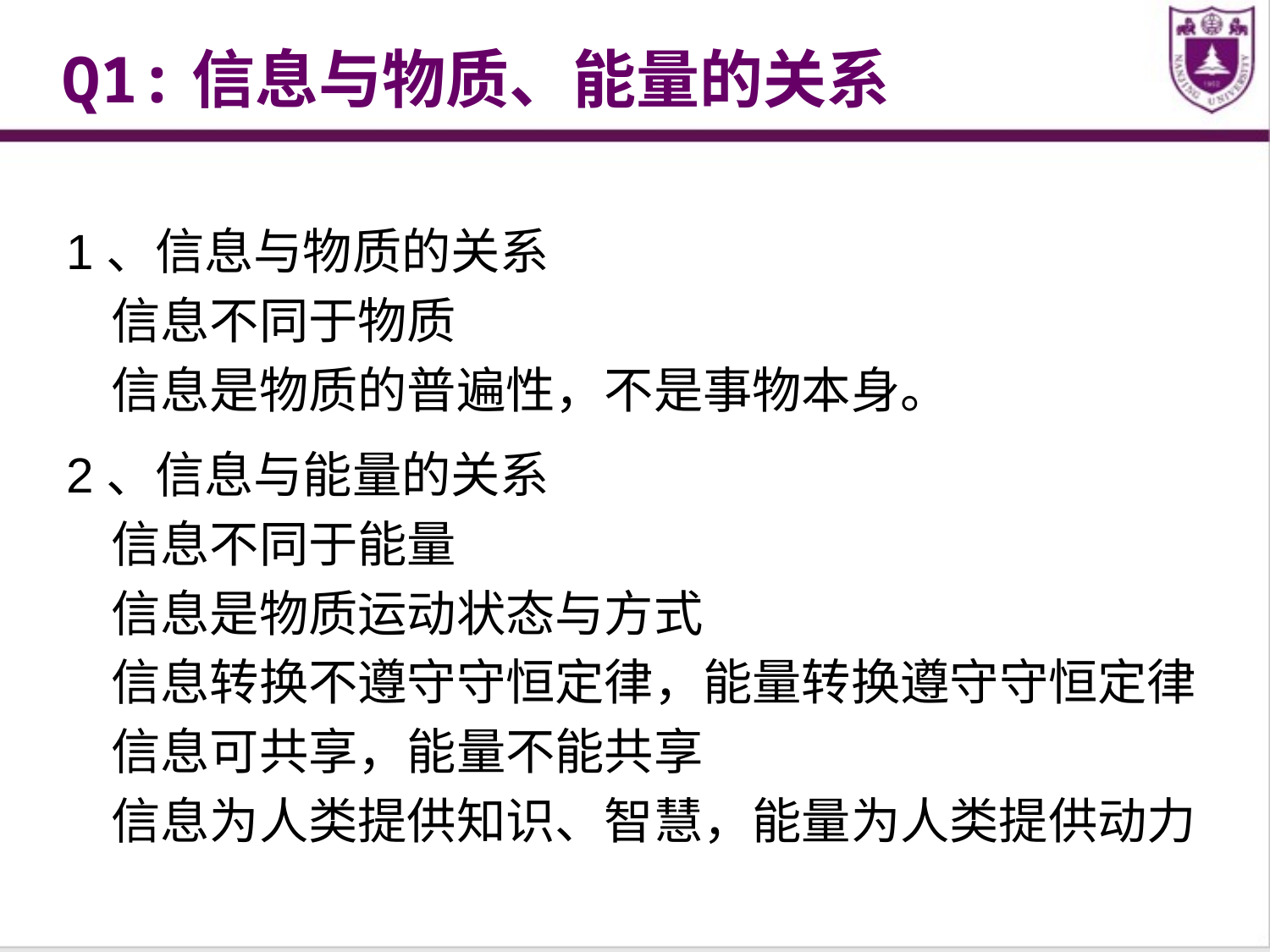

Q1:信息与物质、能量的关系
1、信息与物质的关系
   信息不同于物质
   信息是物质的普遍性，不是事物本身。
2、信息与能量的关系
   信息不同于能量
   信息是物质运动状态与方式
   信息转换不遵守守恒定律，能量转换遵守守恒定律
   信息可共享，能量不能共享
   信息为人类提供知识、智慧，能量为人类提供动力